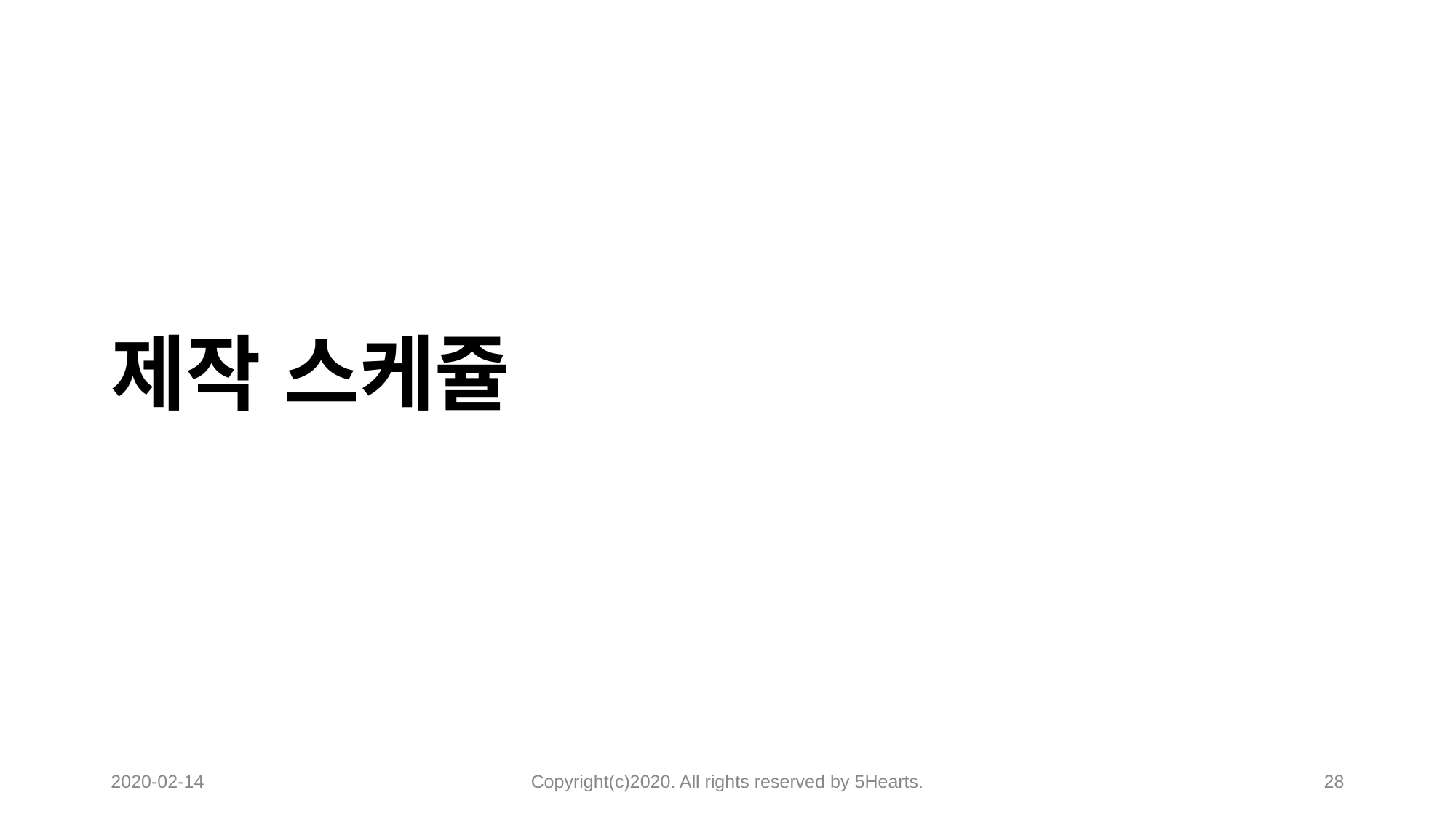

제작 스케쥴
2020-02-14
Copyright(c)2020. All rights reserved by 5Hearts.
28